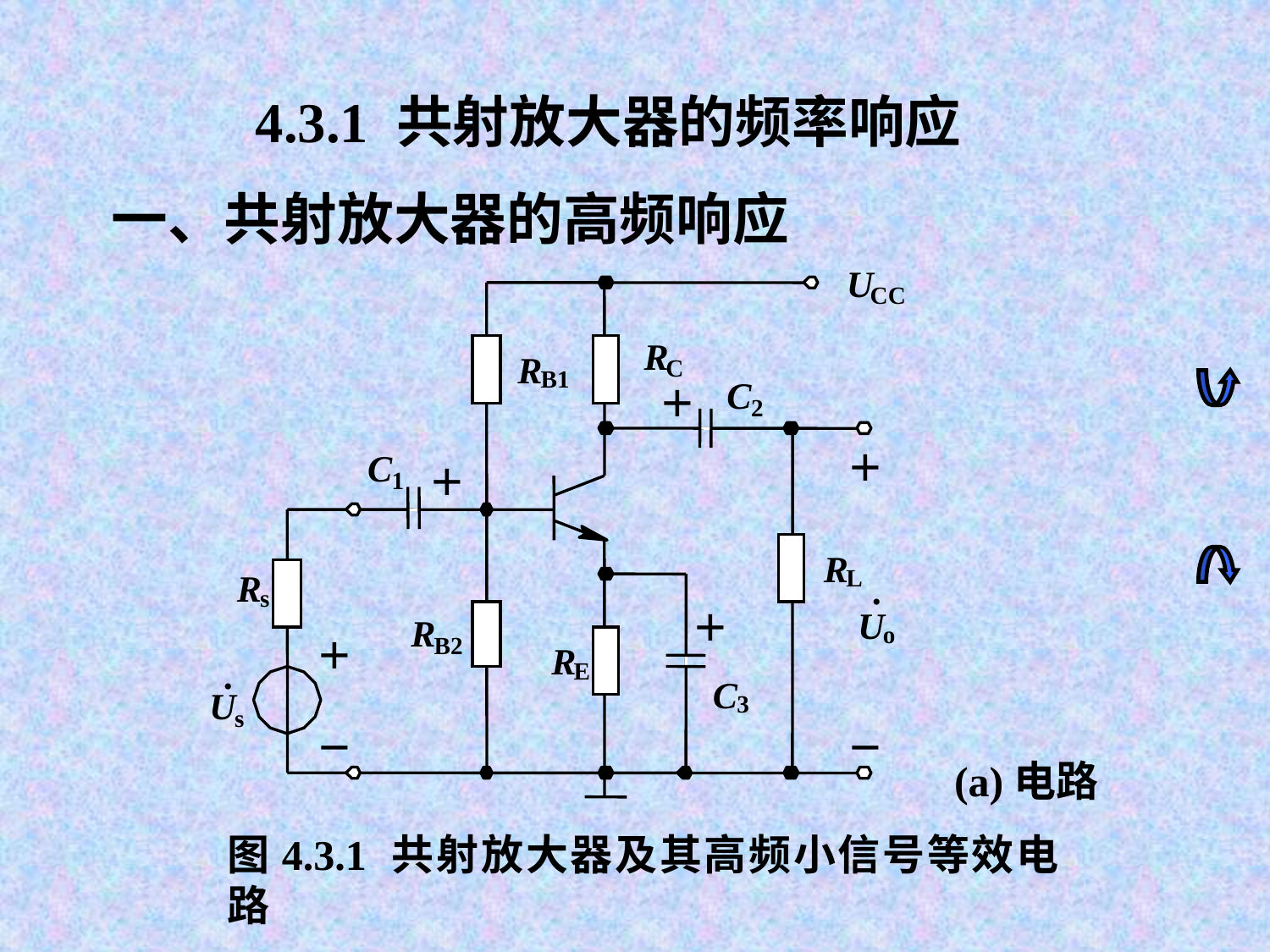

4.3.1 共射放大器的频率响应
一、共射放大器的高频响应
U

CC

R

R
C
B1
C
＋
2

C
＋
＋
1

R

L
R
.

s

U
＋
R
o

B2
＋
R
.
E

C
U
3
s
－
－

(a)电路
图4.3.1 共射放大器及其高频小信号等效电路
36